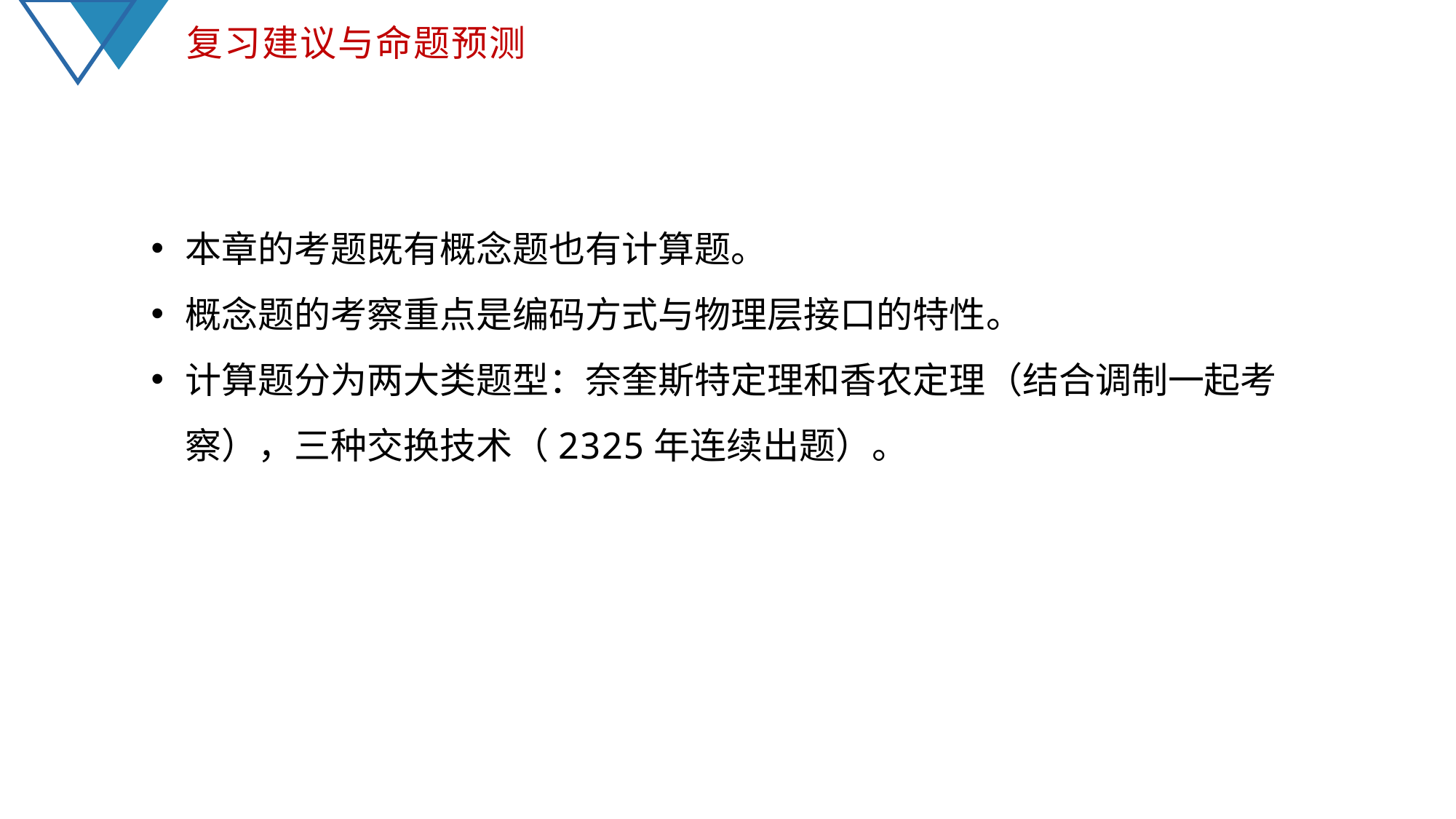

复习建议与命题预测

本章的考题既有概念题也有计算题。
概念题的考察重点是编码方式与物理层接口的特性。
计算题分为两大类题型：奈奎斯特定理和香农定理（结合调制一起考察），三种交换技术（2325年连续出题）。